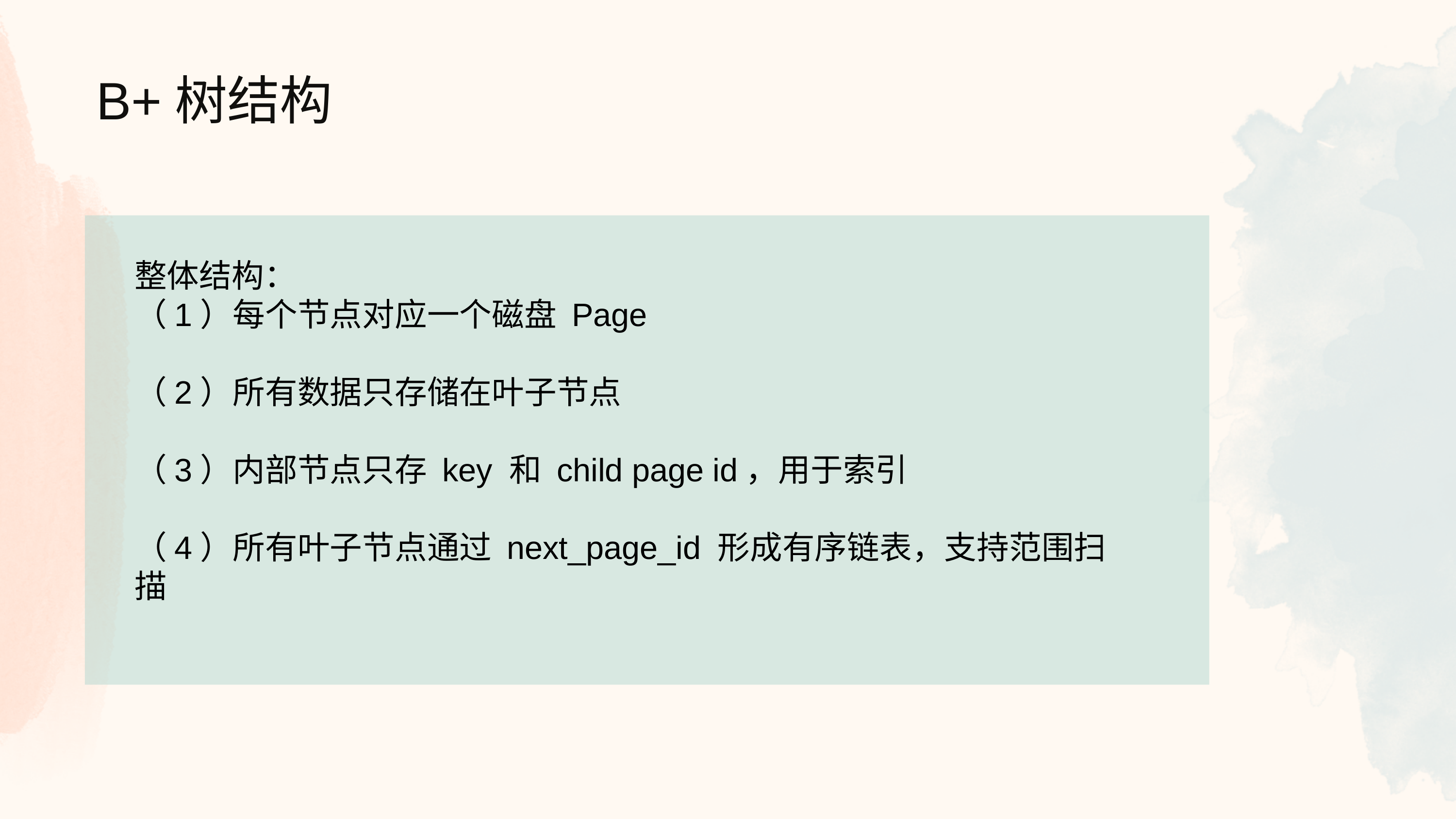

B+树结构

整体结构：
（1）每个节点对应一个磁盘 Page

（2）所有数据只存储在叶子节点

（3）内部节点只存 key 和 child page id，用于索引

（4）所有叶子节点通过 next_page_id 形成有序链表，支持范围扫描